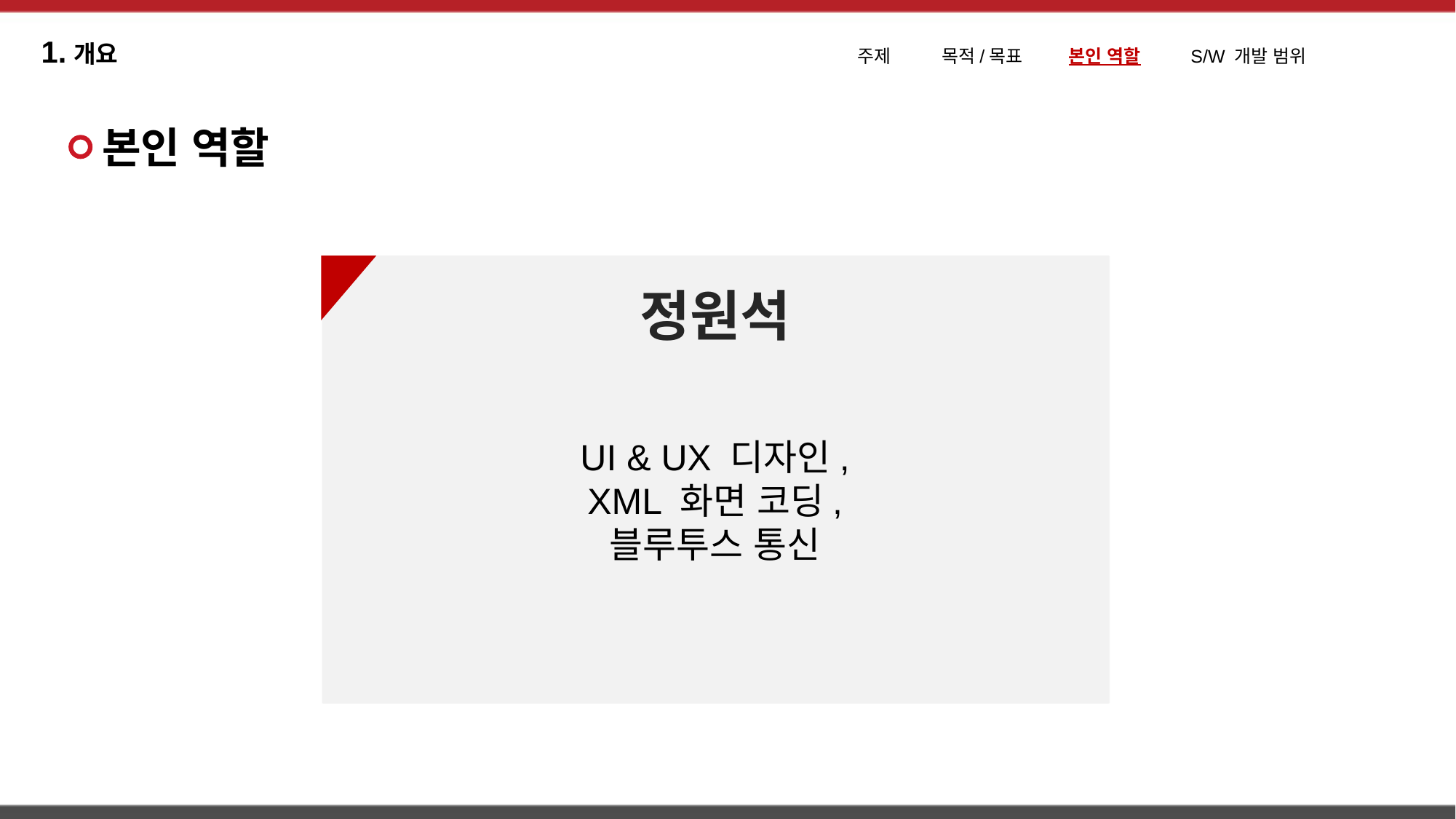

1.개요
주제          목적/목표         본인 역할         S/W 개발 범위
본인 역할

정원석

UI & UX 디자인,
XML 화면 코딩,
블루투스 통신